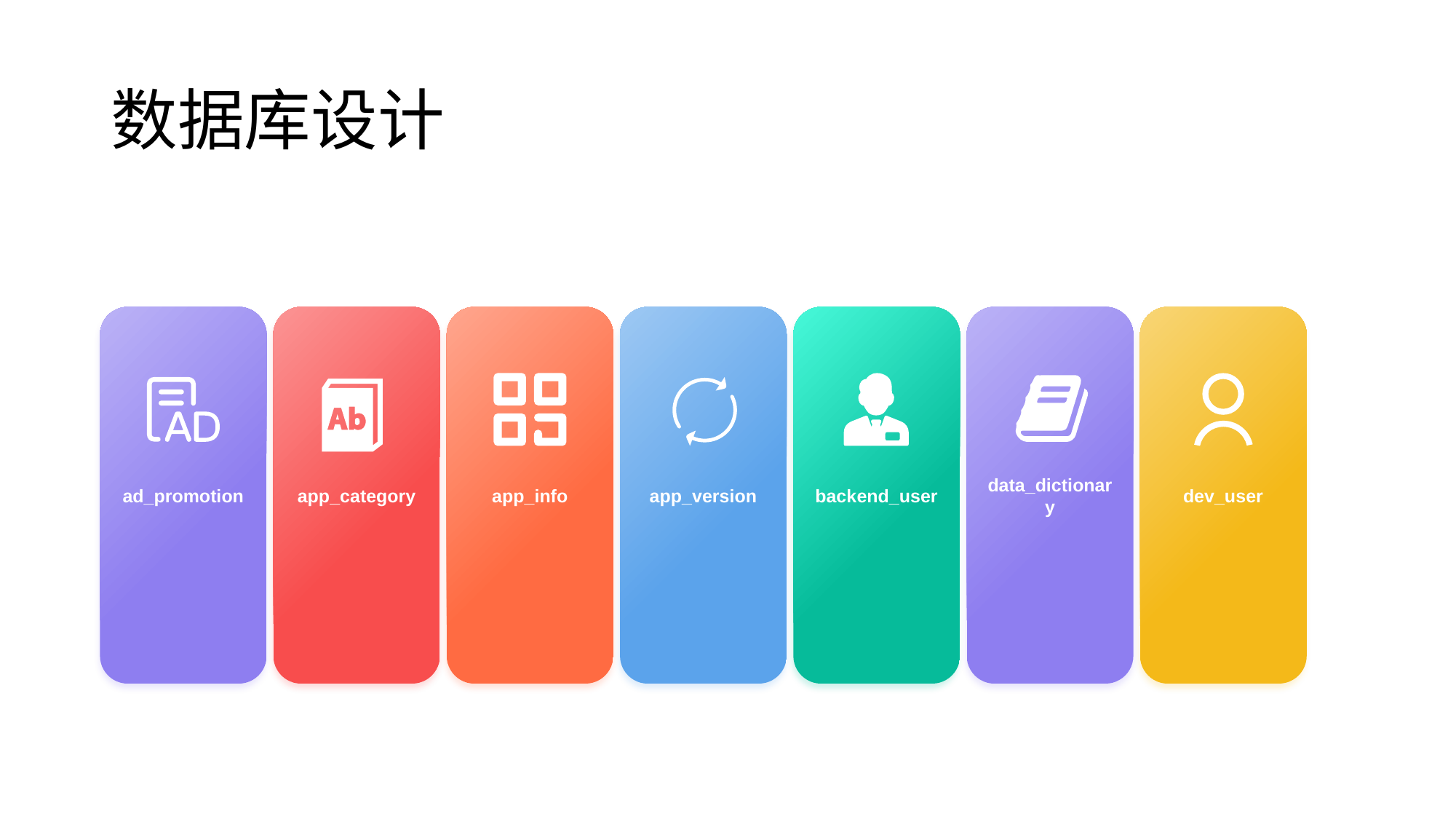

# 数据库设计
ad_promotion
app_category
app_info
app_version
backend_user
data_dictionary
dev_user